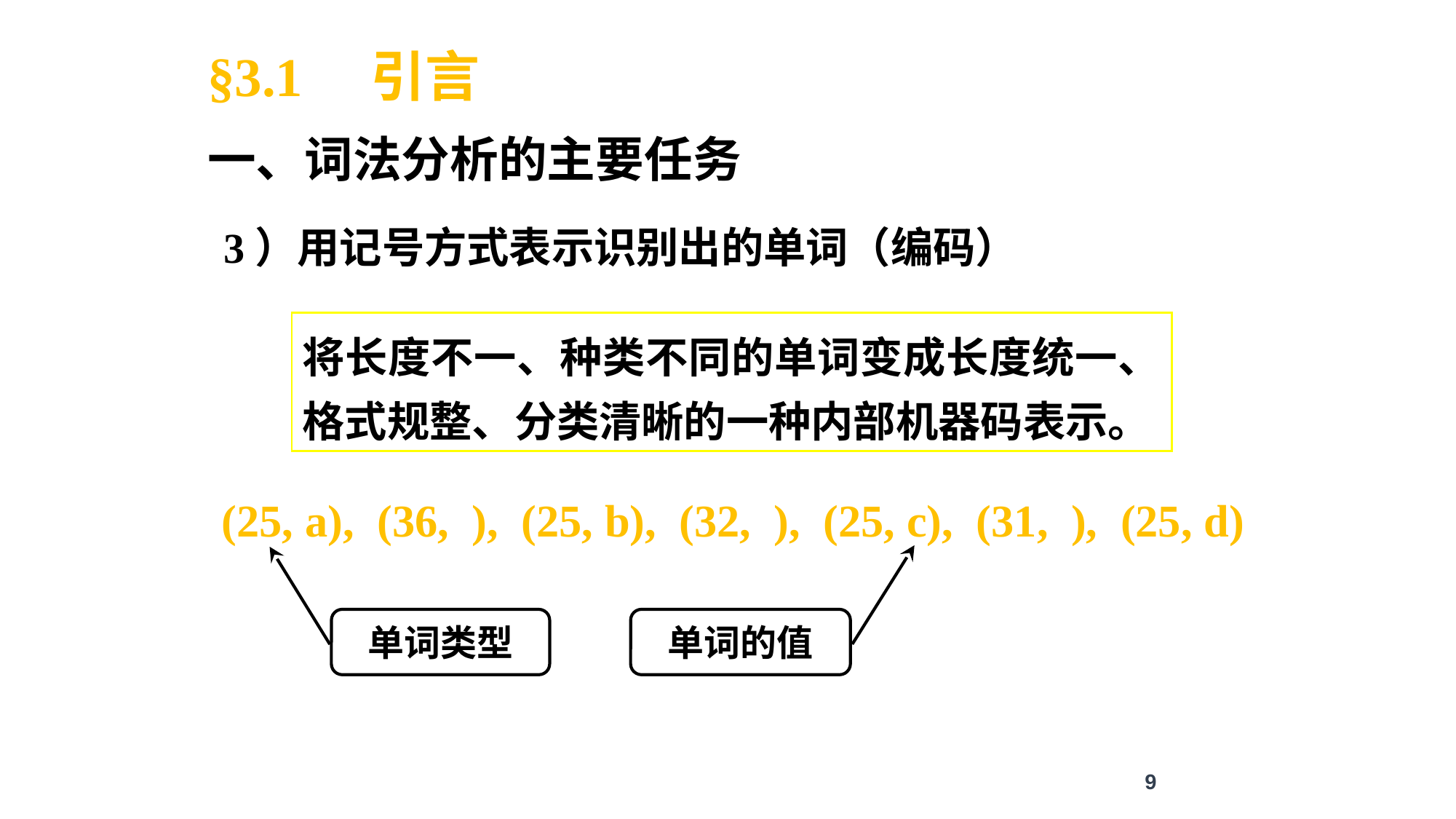

§3.1    引言
一、词法分析的主要任务
3）用记号方式表示识别出的单词（编码）
将长度不一、种类不同的单词变成长度统一、格式规整、分类清晰的一种内部机器码表示。
(25, a),  (36,  ),  (25, b),  (32,  ),  (25, c),  (31,  ),  (25, d)

单词类型
单词的值
9